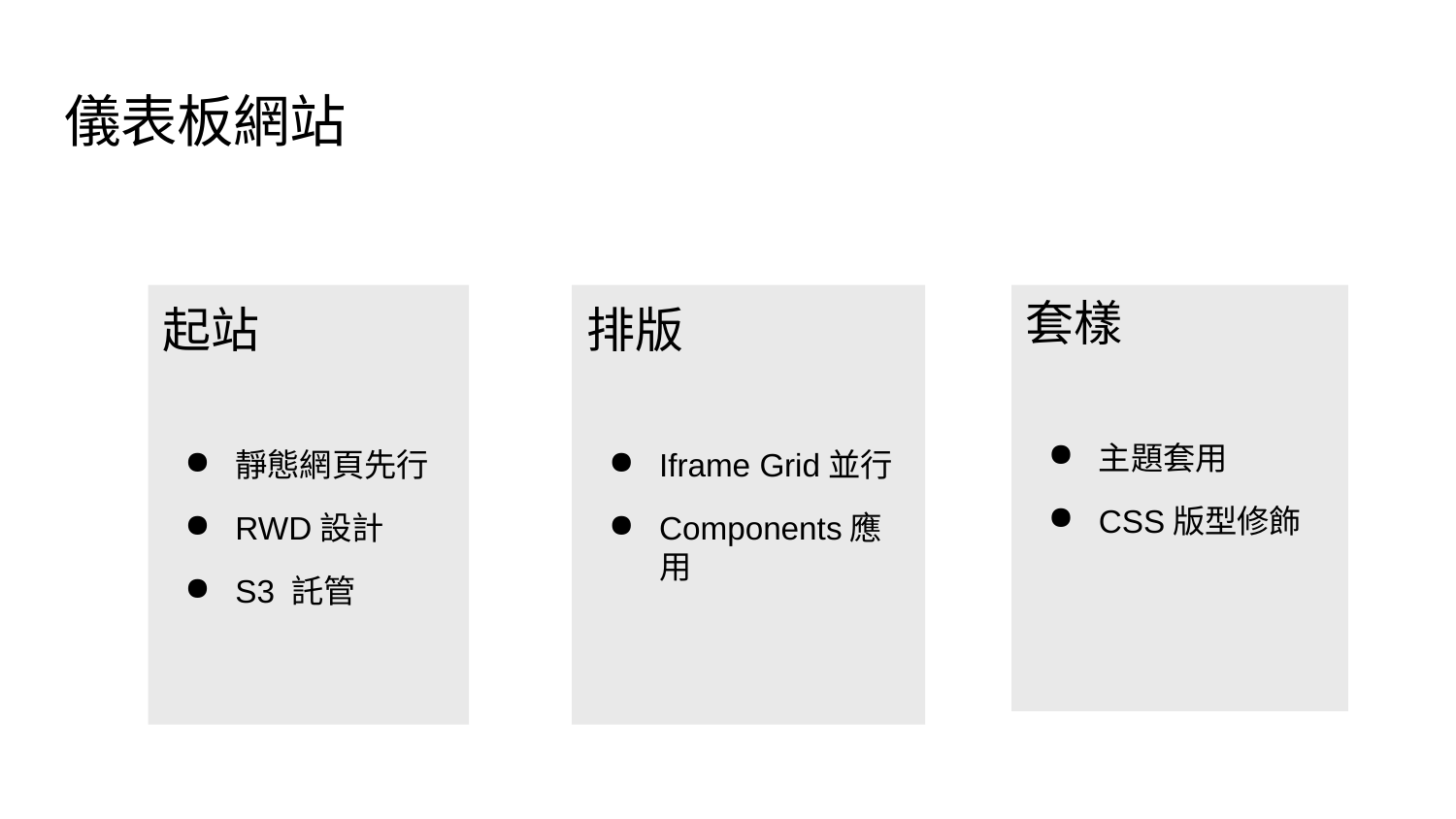

# 儀表板網站
起站

靜態網頁先行
RWD設計
S3 託管

排版

Iframe Grid並行
Components應用
套樣

主題套用
CSS版型修飾